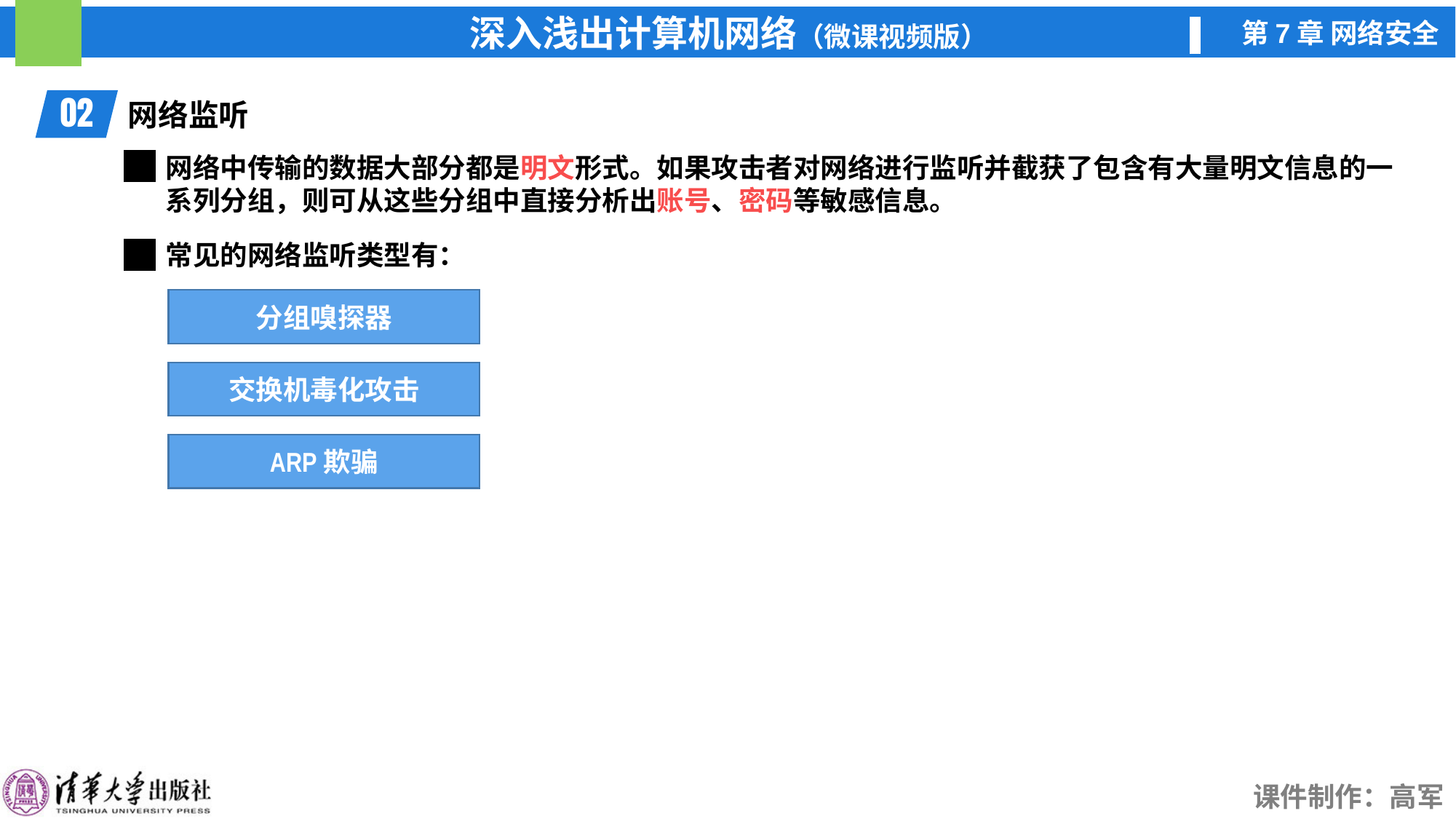

02
网络监听
网络中传输的数据大部分都是明文形式。如果攻击者对网络进行监听并截获了包含有大量明文信息的一系列分组，则可从这些分组中直接分析出账号、密码等敏感信息。

常见的网络监听类型有：

分组嗅探器
交换机毒化攻击
ARP欺骗